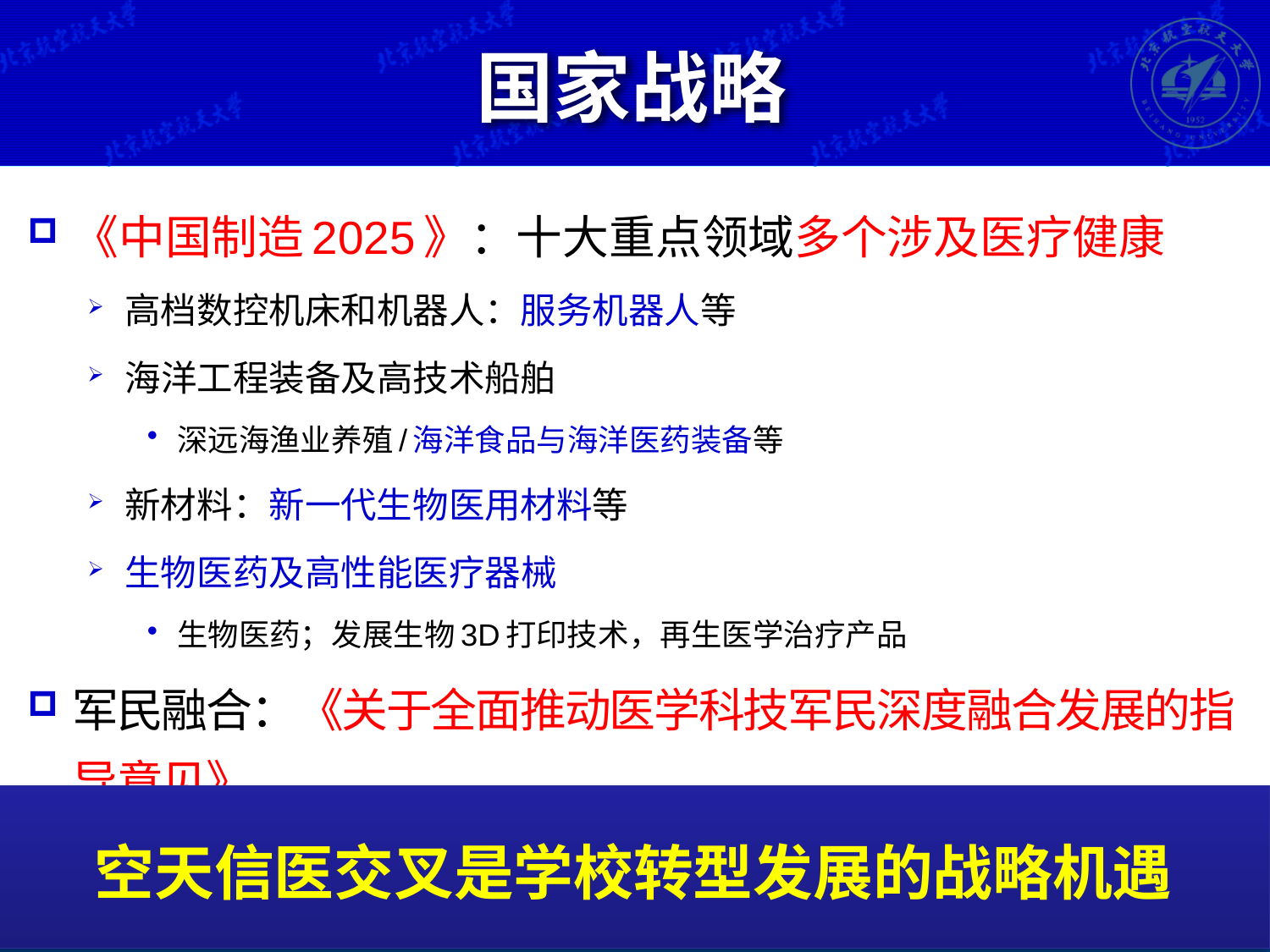

# 国家战略
《中国制造2025》：十大重点领域多个涉及医疗健康
高档数控机床和机器人：服务机器人等
海洋工程装备及高技术船舶
深远海渔业养殖/海洋食品与海洋医药装备等
新材料：新一代生物医用材料等
生物医药及高性能医疗器械
生物医药；发展生物3D打印技术，再生医学治疗产品
军民融合：《关于全面推动医学科技军民深度融合发展的指导意见》
将脑科学、虚拟现实、生物材料、大数据等列入军地联合攻关的优先方向和重要抓手
空天信医交叉是学校转型发展的战略机遇